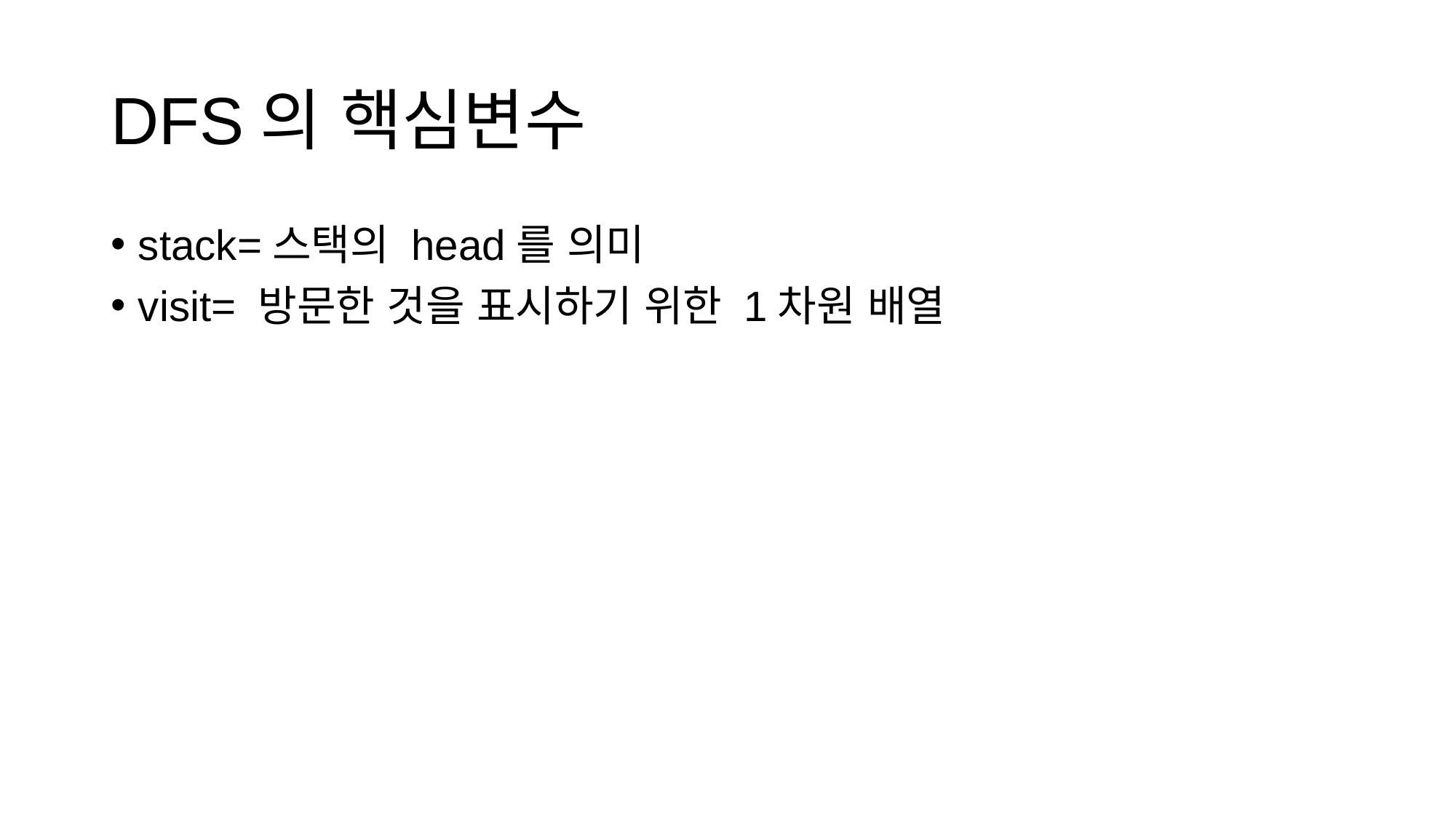

# DFS의 핵심변수
stack=스택의 head를 의미
visit= 방문한 것을 표시하기 위한 1차원 배열